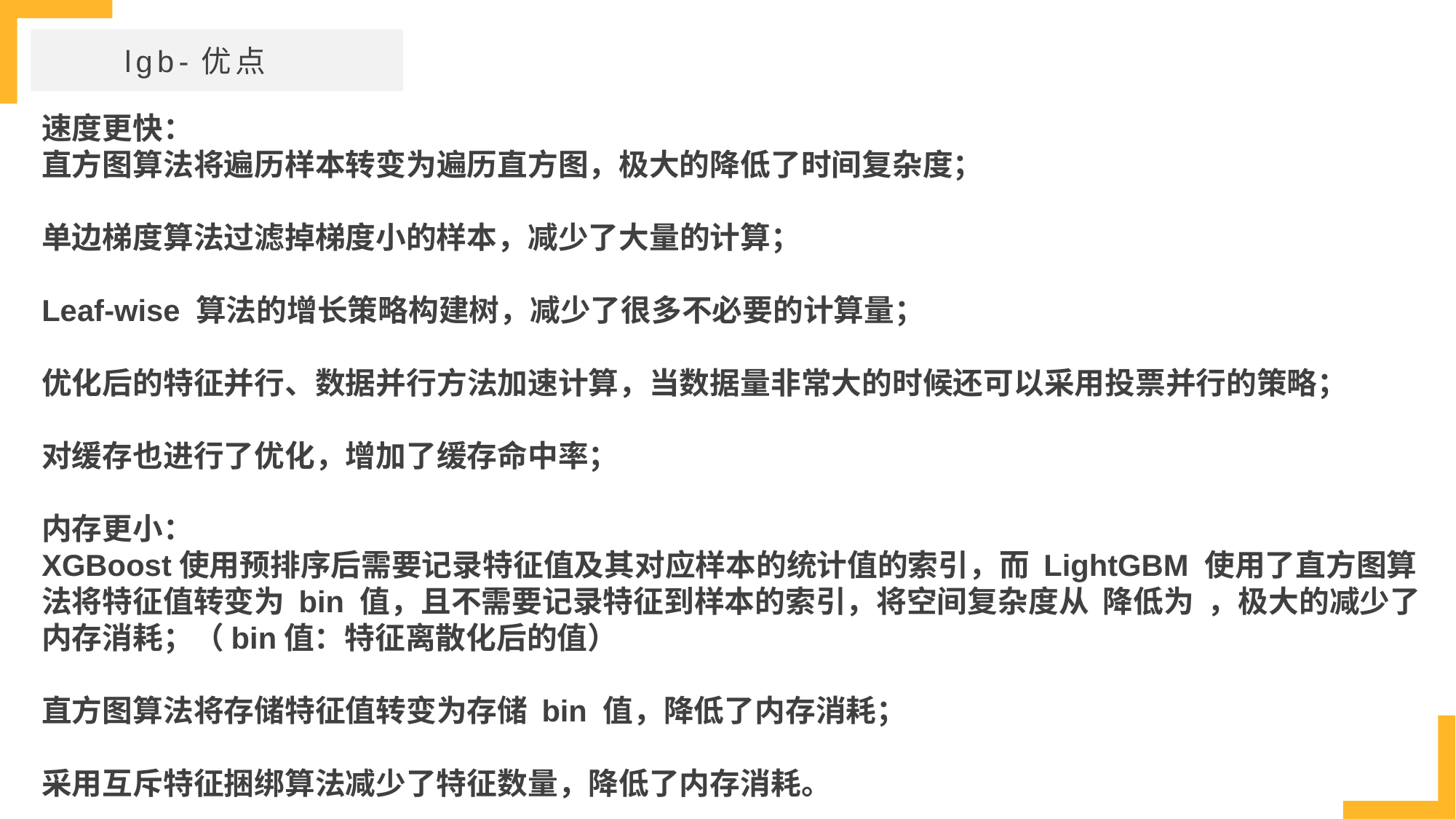

lgb-优点
速度更快：
直方图算法将遍历样本转变为遍历直方图，极大的降低了时间复杂度；

单边梯度算法过滤掉梯度小的样本，减少了大量的计算；

Leaf-wise 算法的增长策略构建树，减少了很多不必要的计算量；

优化后的特征并行、数据并行方法加速计算，当数据量非常大的时候还可以采用投票并行的策略；

对缓存也进行了优化，增加了缓存命中率；

内存更小：
XGBoost使用预排序后需要记录特征值及其对应样本的统计值的索引，而 LightGBM 使用了直方图算法将特征值转变为 bin 值，且不需要记录特征到样本的索引，将空间复杂度从  降低为  ，极大的减少了内存消耗；（bin值：特征离散化后的值）

直方图算法将存储特征值转变为存储 bin 值，降低了内存消耗；

采用互斥特征捆绑算法减少了特征数量，降低了内存消耗。